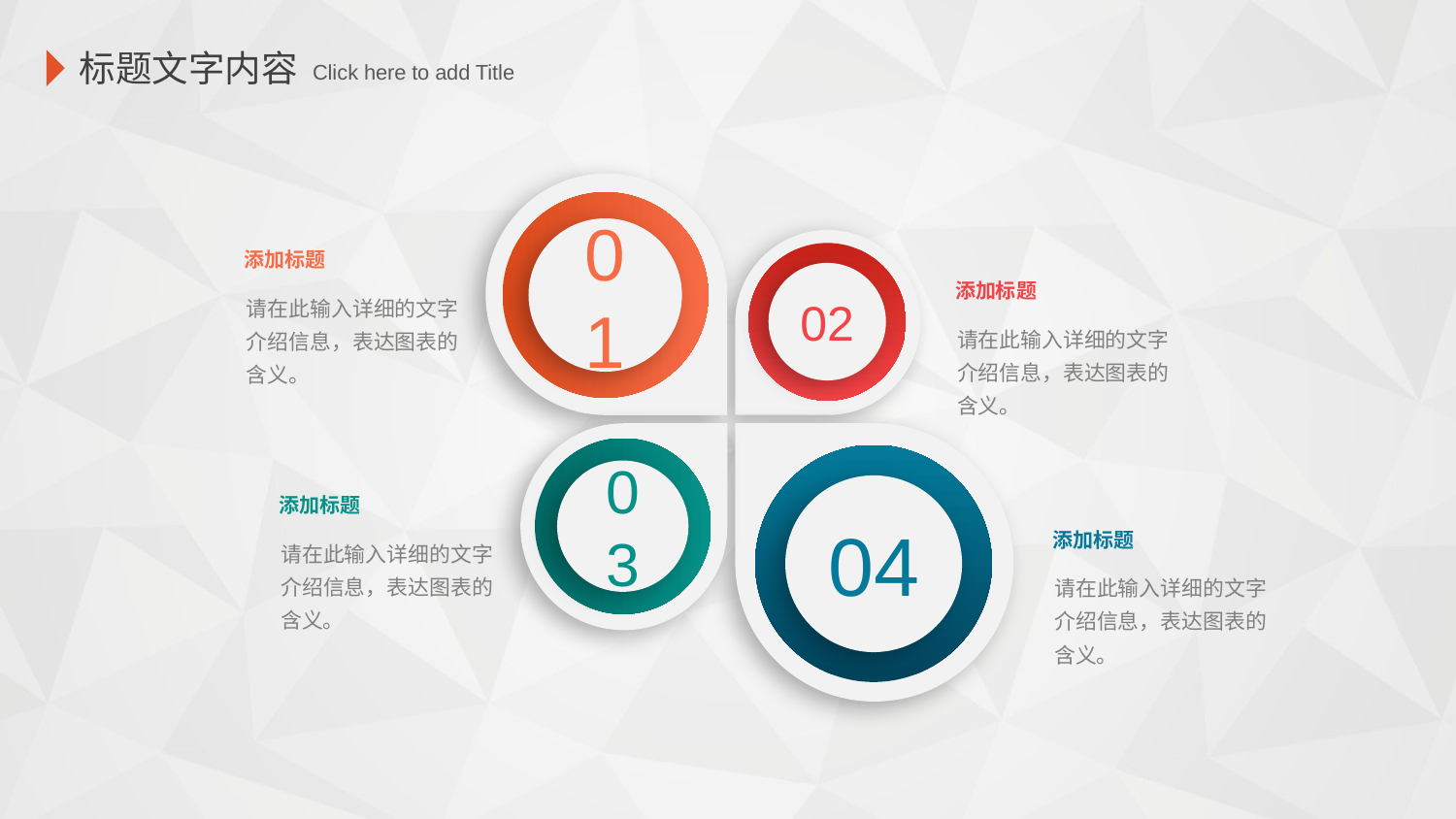

标题文字内容
  Click here to add Title

01

02
添加标题
添加标题
请在此输入详细的文字介绍信息，表达图表的含义。
请在此输入详细的文字介绍信息，表达图表的含义。

04

03
添加标题
添加标题
请在此输入详细的文字介绍信息，表达图表的含义。
请在此输入详细的文字介绍信息，表达图表的含义。